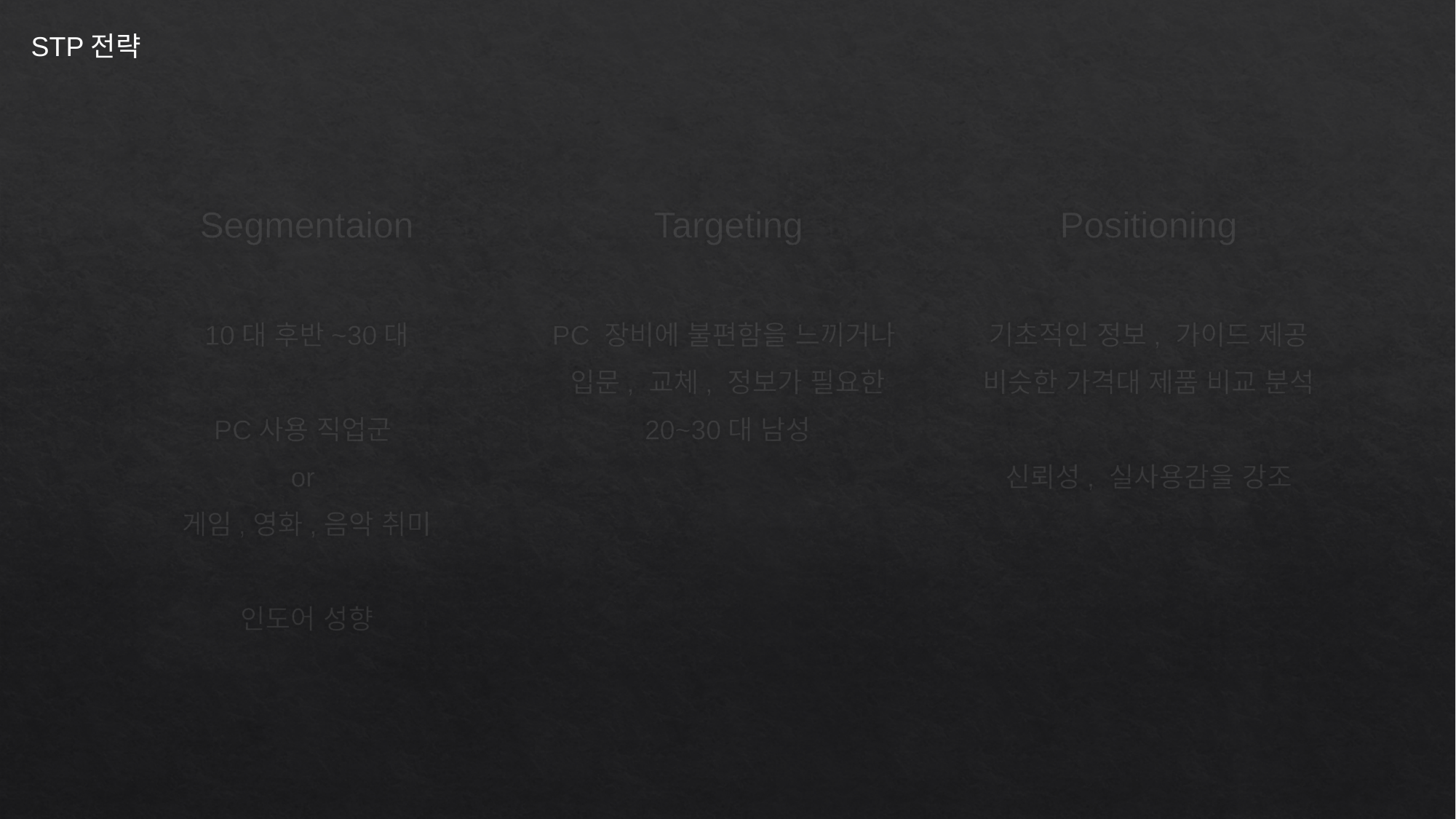

STP전략
Segmentaion
Targeting
Positioning
10대 후반~30대

PC사용 직업군
or
게임,영화,음악 취미

인도어 성향

PC 장비에 불편함을 느끼거나
입문, 교체, 정보가 필요한
20~30대 남성

기초적인 정보, 가이드 제공
비슷한 가격대 제품 비교 분석

신뢰성, 실사용감을 강조